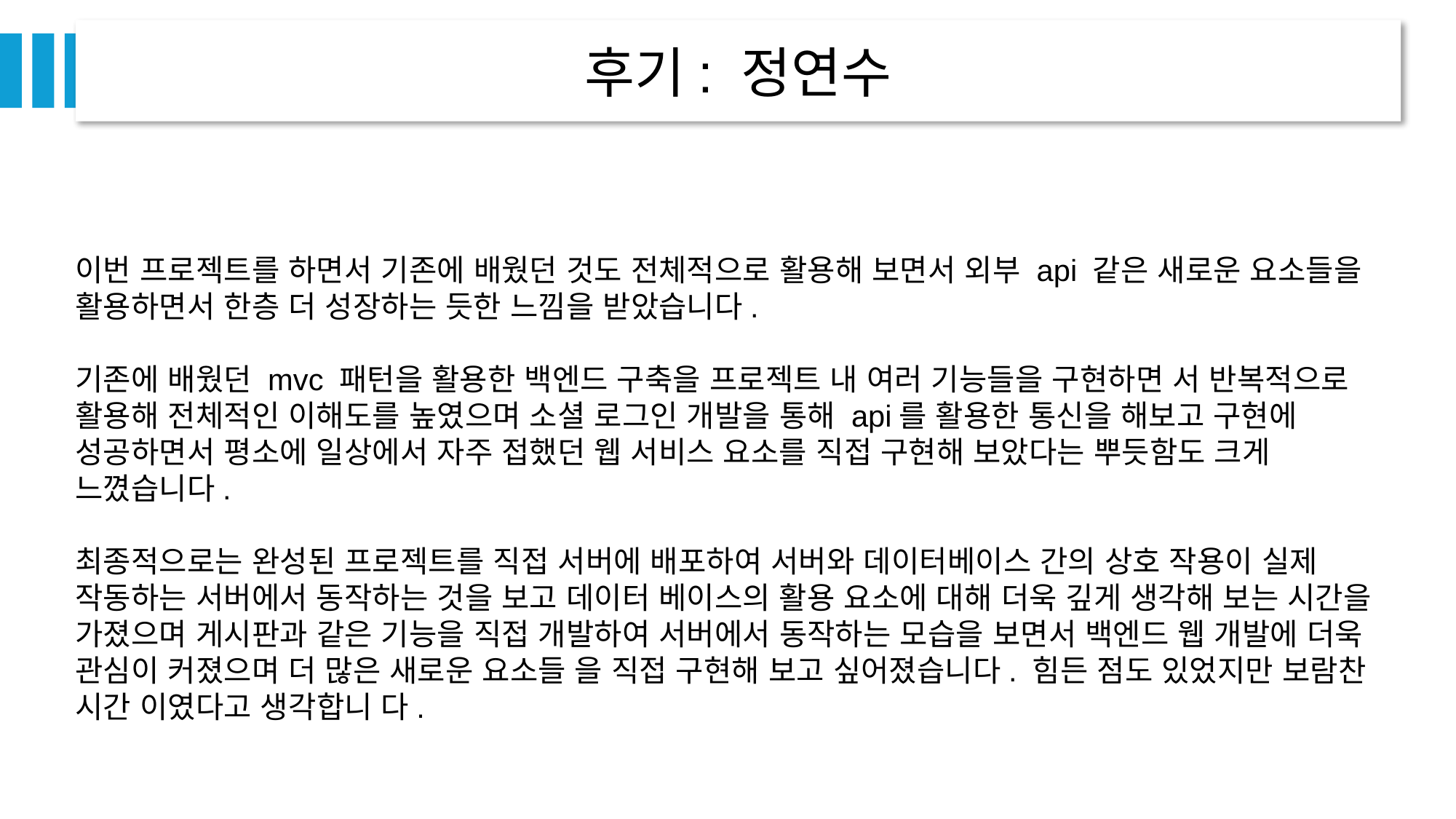

후기: 정연수

이번 프로젝트를 하면서 기존에 배웠던 것도 전체적으로 활용해 보면서 외부 api 같은 새로운 요소들을 활용하면서 한층 더 성장하는 듯한 느낌을 받았습니다.

기존에 배웠던 mvc 패턴을 활용한 백엔드 구축을 프로젝트 내 여러 기능들을 구현하면 서 반복적으로 활용해 전체적인 이해도를 높였으며 소셜 로그인 개발을 통해 api를 활용한 통신을 해보고 구현에 성공하면서 평소에 일상에서 자주 접했던 웹 서비스 요소를 직접 구현해 보았다는 뿌듯함도 크게 느꼈습니다.

최종적으로는 완성된 프로젝트를 직접 서버에 배포하여 서버와 데이터베이스 간의 상호 작용이 실제 작동하는 서버에서 동작하는 것을 보고 데이터 베이스의 활용 요소에 대해 더욱 깊게 생각해 보는 시간을 가졌으며 게시판과 같은 기능을 직접 개발하여 서버에서 동작하는 모습을 보면서 백엔드 웹 개발에 더욱 관심이 커졌으며 더 많은 새로운 요소들 을 직접 구현해 보고 싶어졌습니다. 힘든 점도 있었지만 보람찬 시간 이였다고 생각합니 다.